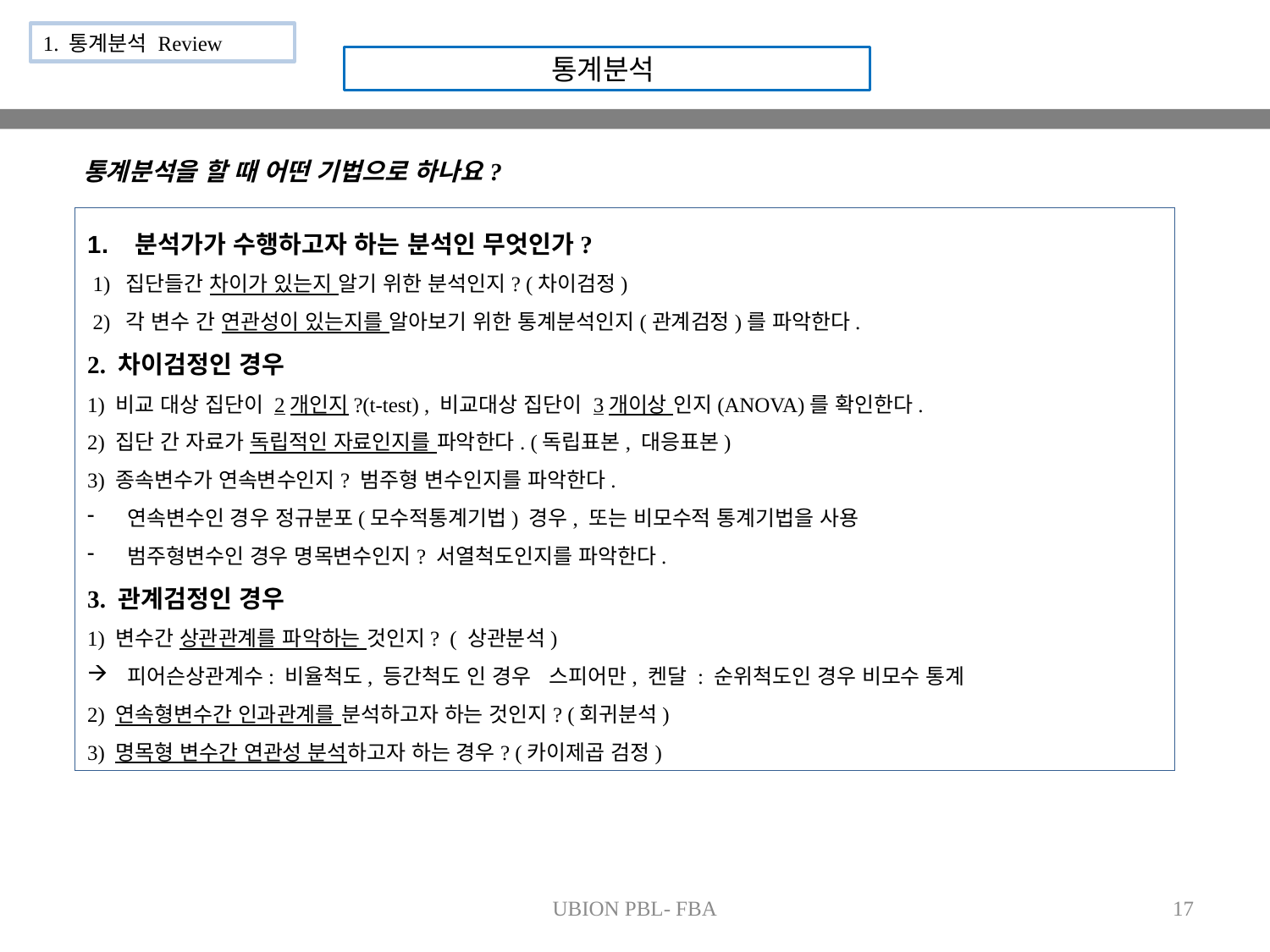

1. 통계분석 Review
통계분석

통계분석을 할 때 어떤 기법으로 하나요?
분석가가 수행하고자 하는 분석인 무엇인가?
 1)  집단들간 차이가 있는지 알기 위한 분석인지? (차이검정)
 2)  각 변수 간 연관성이 있는지를 알아보기 위한 통계분석인지(관계검정)를 파악한다.
2. 차이검정인 경우
1) 비교 대상 집단이 2개인지?(t-test) , 비교대상 집단이 3개이상 인지(ANOVA)를 확인한다.
2) 집단 간 자료가 독립적인 자료인지를 파악한다. (독립표본, 대응표본)
3) 종속변수가 연속변수인지? 범주형 변수인지를 파악한다.
연속변수인 경우 정규분포(모수적통계기법) 경우, 또는 비모수적 통계기법을 사용
범주형변수인 경우 명목변수인지? 서열척도인지를 파악한다.
3. 관계검정인 경우
1) 변수간 상관관계를 파악하는 것인지?  ( 상관분석)
피어슨상관계수: 비율척도, 등간척도 인 경우   스피어만, 켄달 : 순위척도인 경우 비모수 통계
2) 연속형변수간 인과관계를 분석하고자 하는 것인지? (회귀분석)
3) 명목형 변수간 연관성 분석하고자 하는 경우? (카이제곱 검정)
UBION PBL- FBA
17